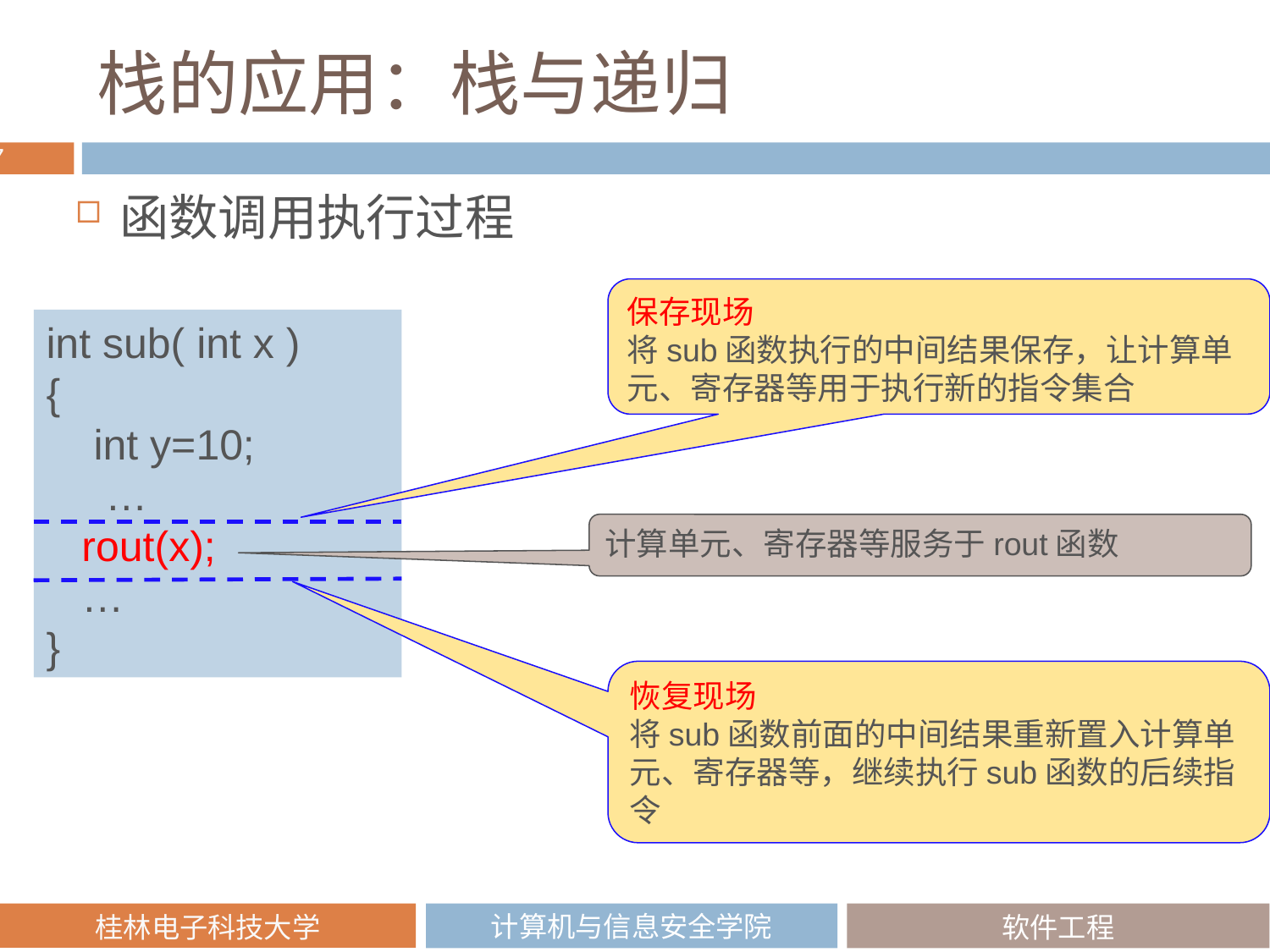

# 栈的应用：栈与递归
函数调用执行过程
保存现场
将sub函数执行的中间结果保存，让计算单元、寄存器等用于执行新的指令集合
int sub( int x )
{
    int y=10;
     …
   rout(x);
   …
}
计算单元、寄存器等服务于rout函数
恢复现场
将sub函数前面的中间结果重新置入计算单元、寄存器等，继续执行sub函数的后续指令